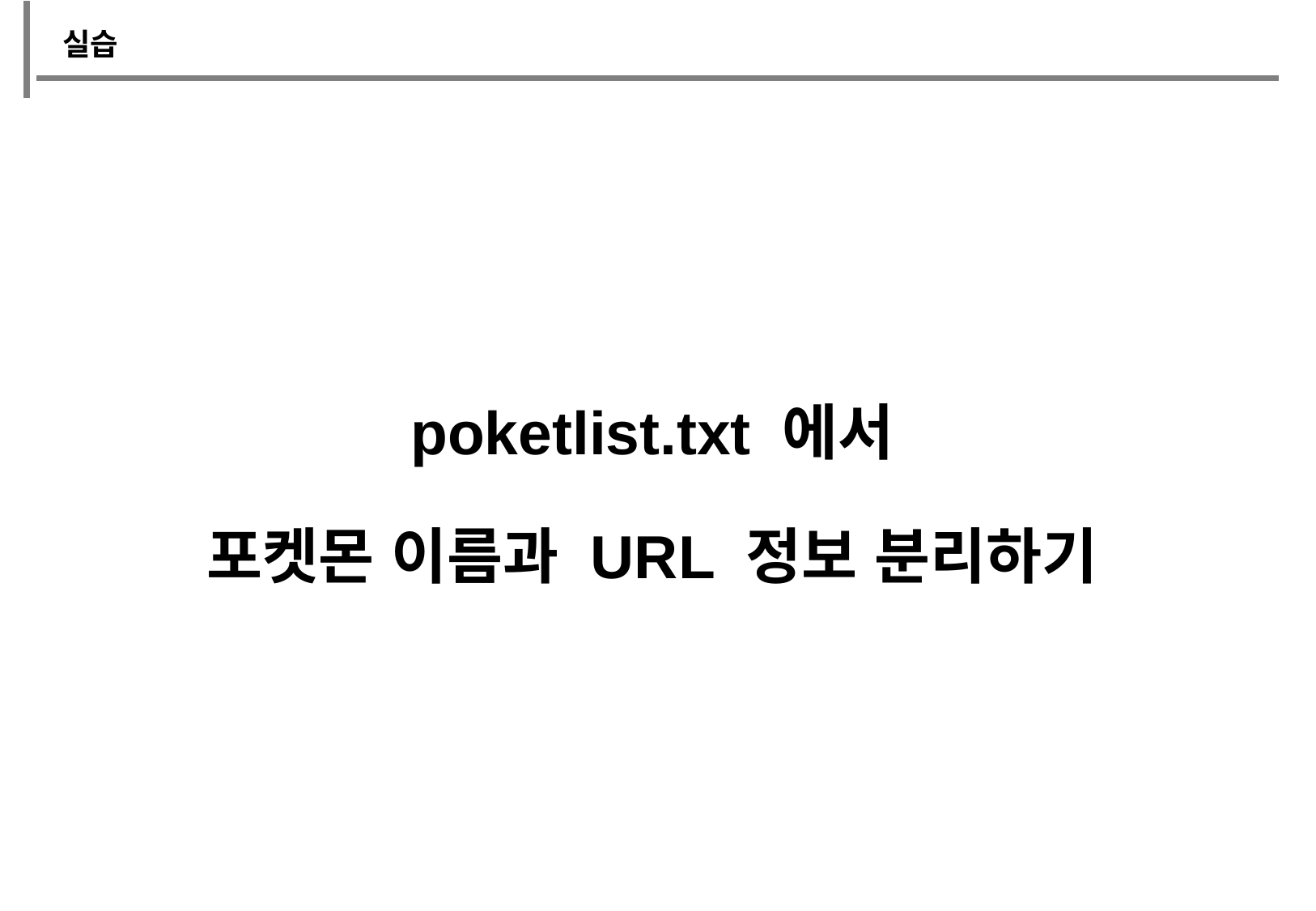

실습

poketlist.txt 에서
포켓몬 이름과 URL 정보 분리하기